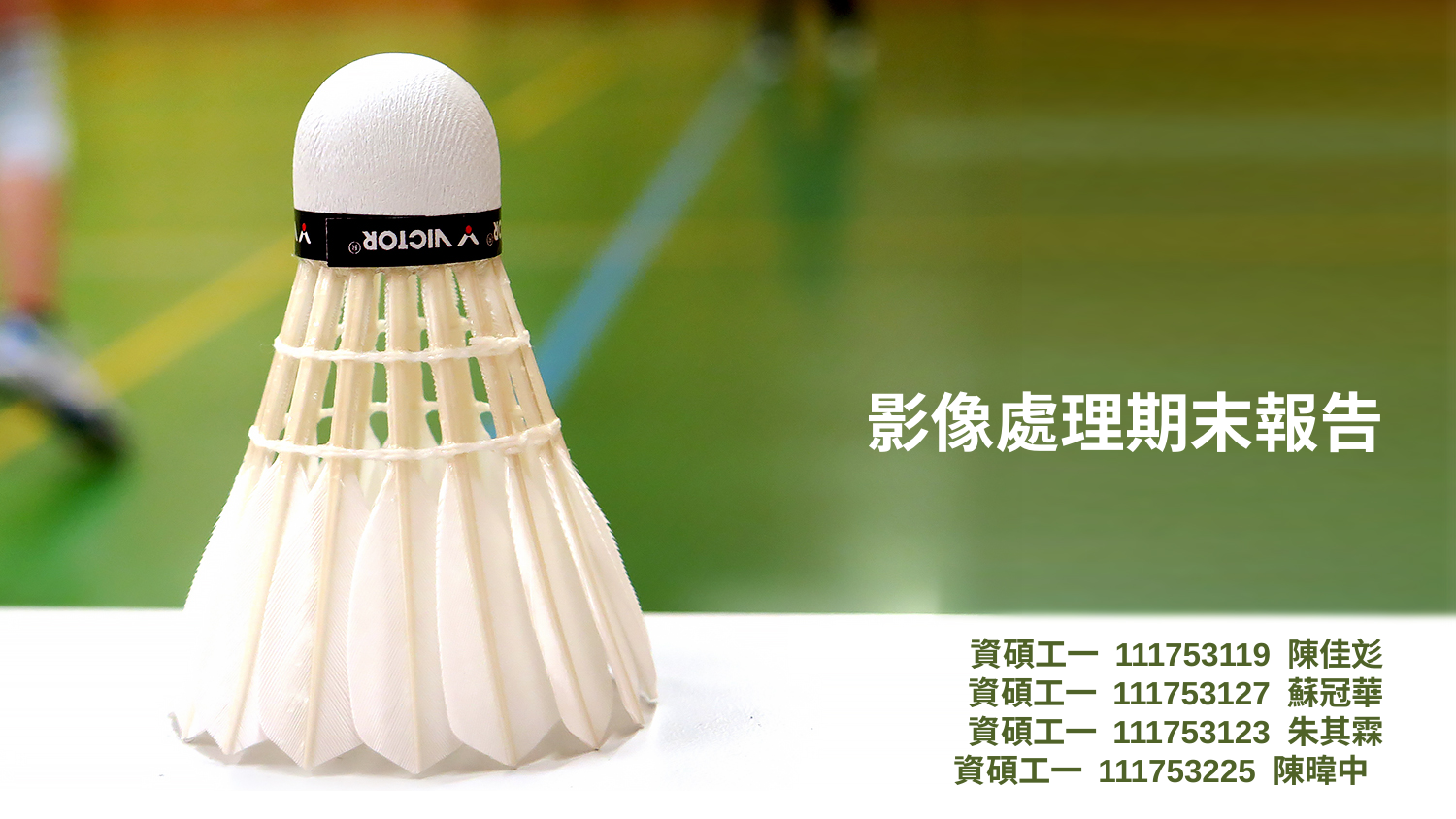

影像處理期末報告
資碩工一 111753119 陳佳彣
資碩工一 111753127 蘇冠華
資碩工一 111753123 朱其霖
資碩工一 111753225 陳暐中